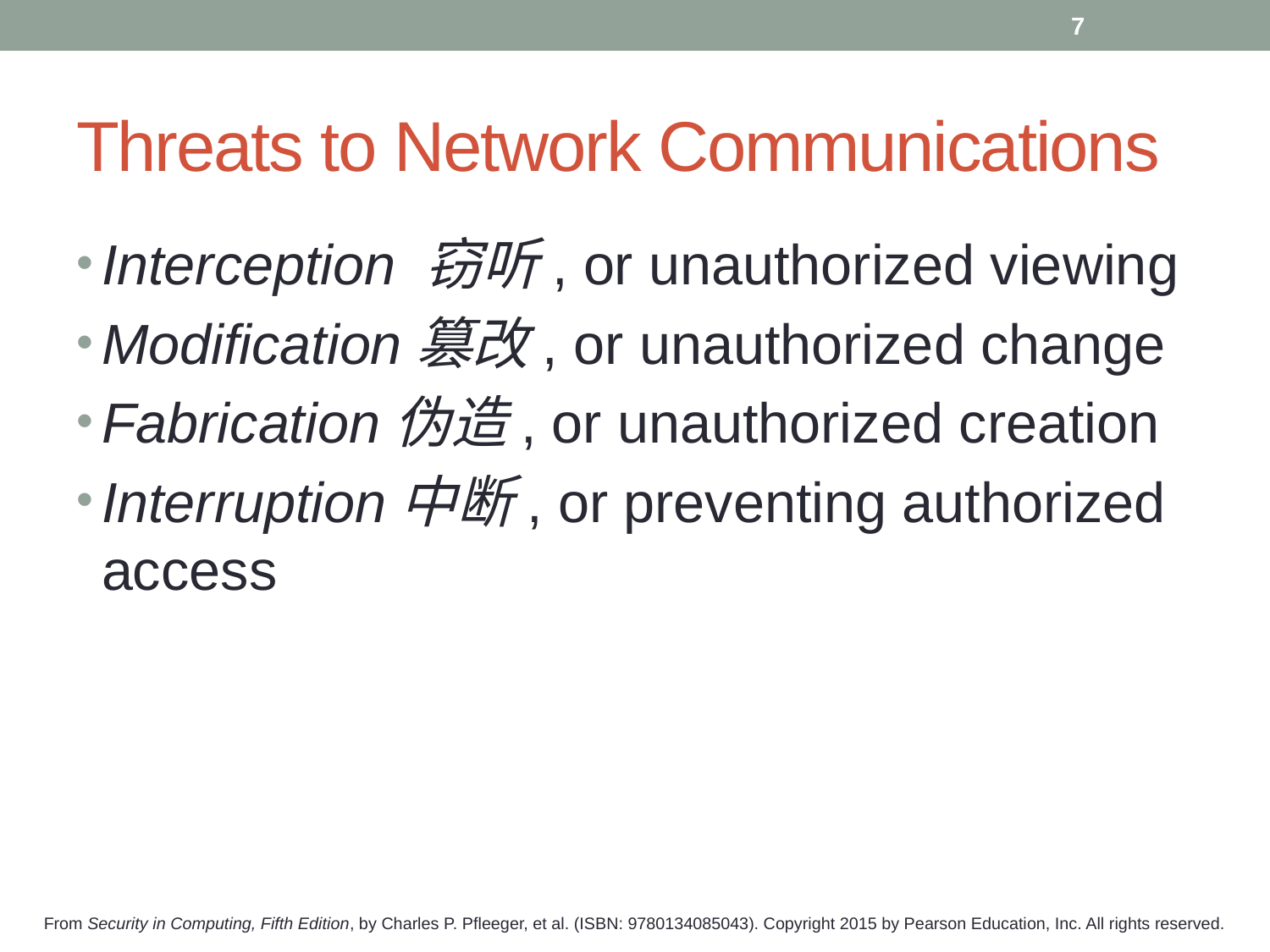

7
# Threats to Network Communications
Interception 窃听, or unauthorized viewing
Modification篡改, or unauthorized change
Fabrication伪造, or unauthorized creation
Interruption中断, or preventing authorized access
From Security in Computing, Fifth Edition, by Charles P. Pfleeger, et al. (ISBN: 9780134085043). Copyright 2015 by Pearson Education, Inc. All rights reserved.